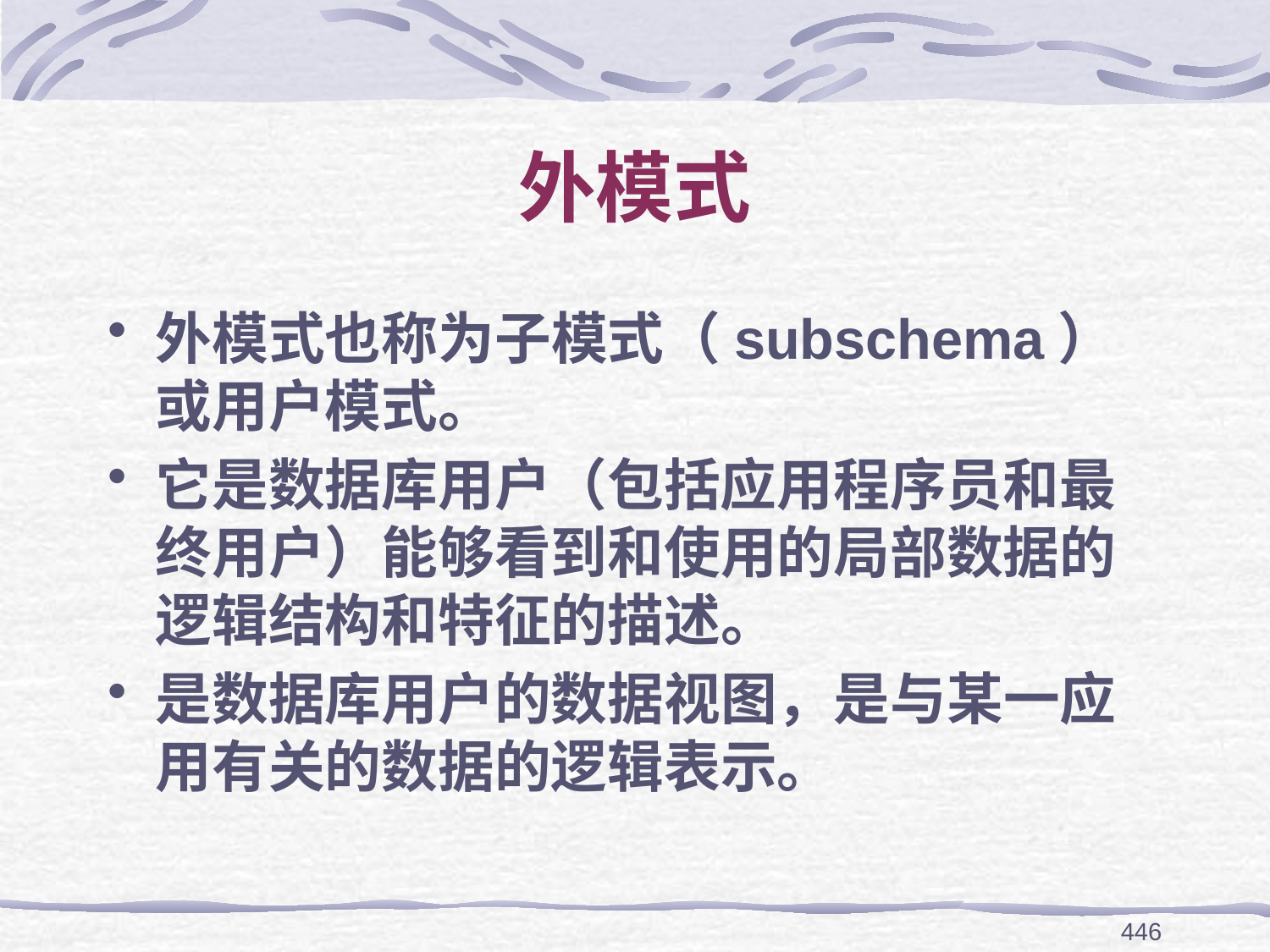

# 外模式
外模式也称为子模式（subschema）或用户模式。
它是数据库用户（包括应用程序员和最终用户）能够看到和使用的局部数据的逻辑结构和特征的描述。
是数据库用户的数据视图，是与某一应用有关的数据的逻辑表示。
446